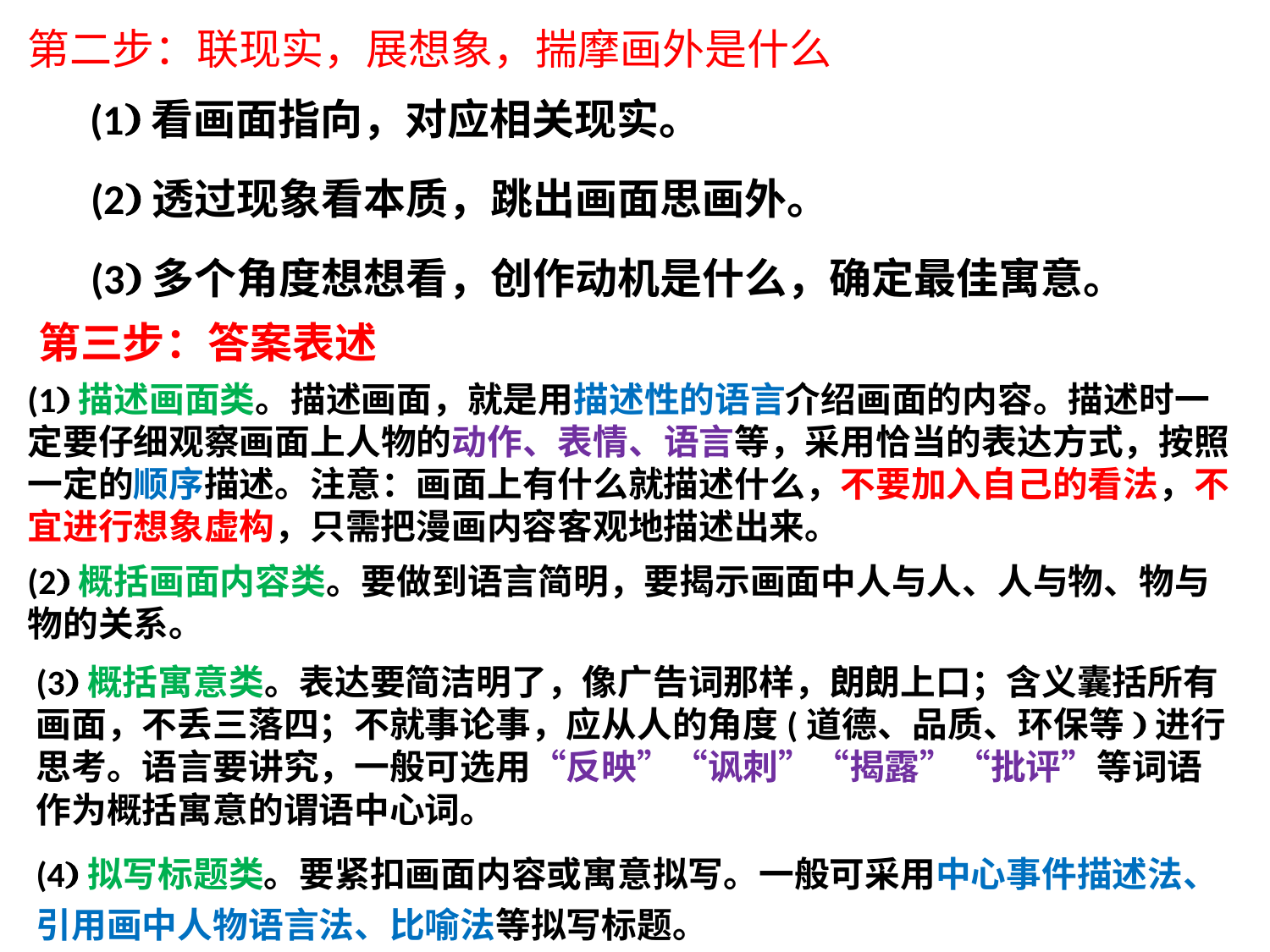

第二步：联现实，展想象，揣摩画外是什么
(1)看画面指向，对应相关现实。
(2)透过现象看本质，跳出画面思画外。
(3)多个角度想想看，创作动机是什么，确定最佳寓意。
第三步：答案表述
(1)描述画面类。描述画面，就是用描述性的语言介绍画面的内容。描述时一定要仔细观察画面上人物的动作、表情、语言等，采用恰当的表达方式，按照一定的顺序描述。注意：画面上有什么就描述什么，不要加入自己的看法，不宜进行想象虚构，只需把漫画内容客观地描述出来。
(2)概括画面内容类。要做到语言简明，要揭示画面中人与人、人与物、物与物的关系。
(3)概括寓意类。表达要简洁明了，像广告词那样，朗朗上口；含义囊括所有画面，不丢三落四；不就事论事，应从人的角度(道德、品质、环保等)进行思考。语言要讲究，一般可选用“反映”“讽刺”“揭露”“批评”等词语作为概括寓意的谓语中心词。
(4)拟写标题类。要紧扣画面内容或寓意拟写。一般可采用中心事件描述法、引用画中人物语言法、比喻法等拟写标题。